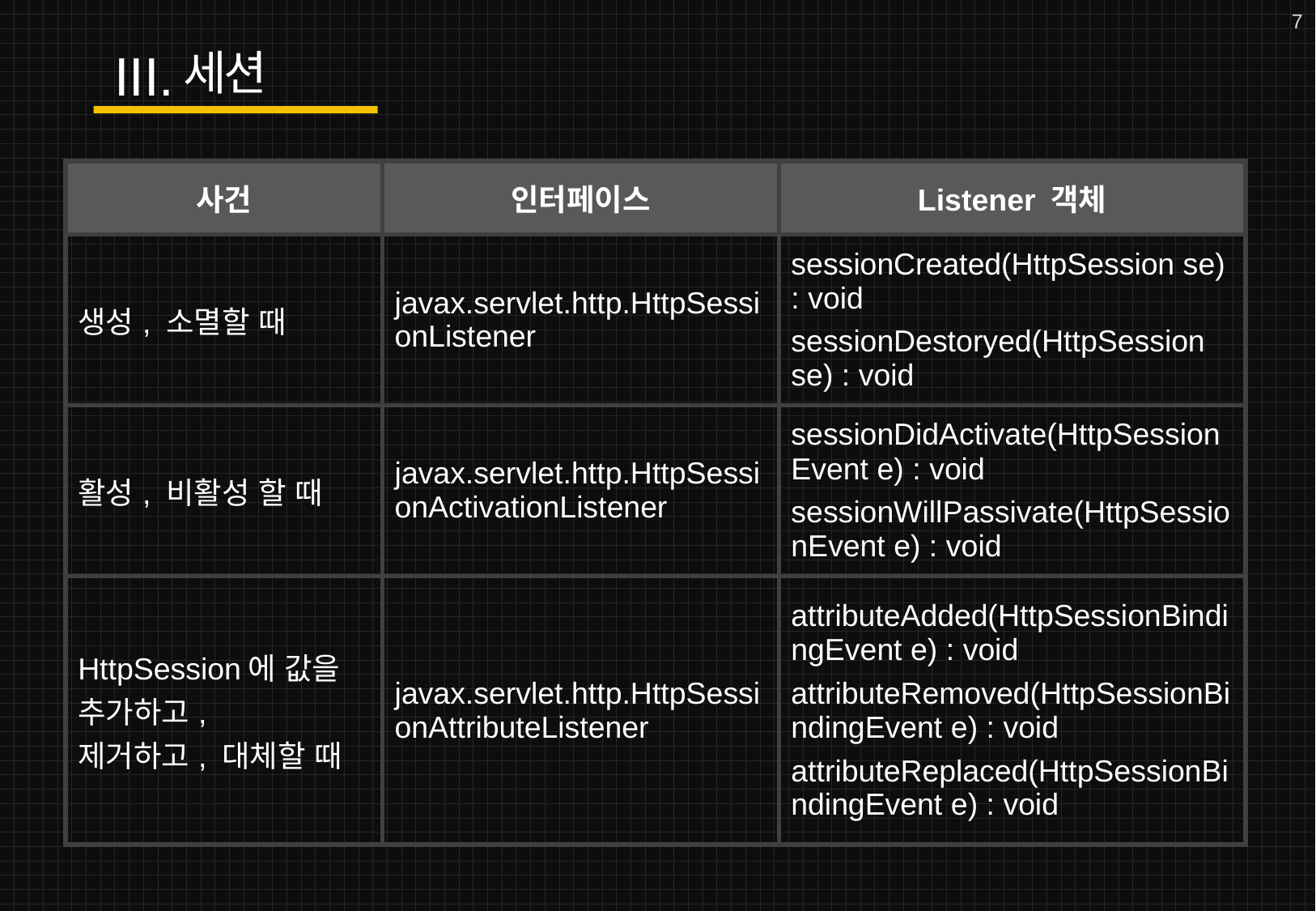

7

세션

| 사건 | 인터페이스 | Listener 객체 |
| --- | --- | --- |
| 생성, 소멸할 때 | javax.servlet.http.HttpSessionListener | sessionCreated(HttpSession se) : void sessionDestoryed(HttpSession se) : void |
| 활성, 비활성 할 때 | javax.servlet.http.HttpSessionActivationListener | sessionDidActivate(HttpSessionEvent e) : void sessionWillPassivate(HttpSessionEvent e) : void |
| HttpSession에 값을 추가하고, 제거하고, 대체할 때 | javax.servlet.http.HttpSessionAttributeListener | attributeAdded(HttpSessionBindingEvent e) : void attributeRemoved(HttpSessionBindingEvent e) : void attributeReplaced(HttpSessionBindingEvent e) : void |